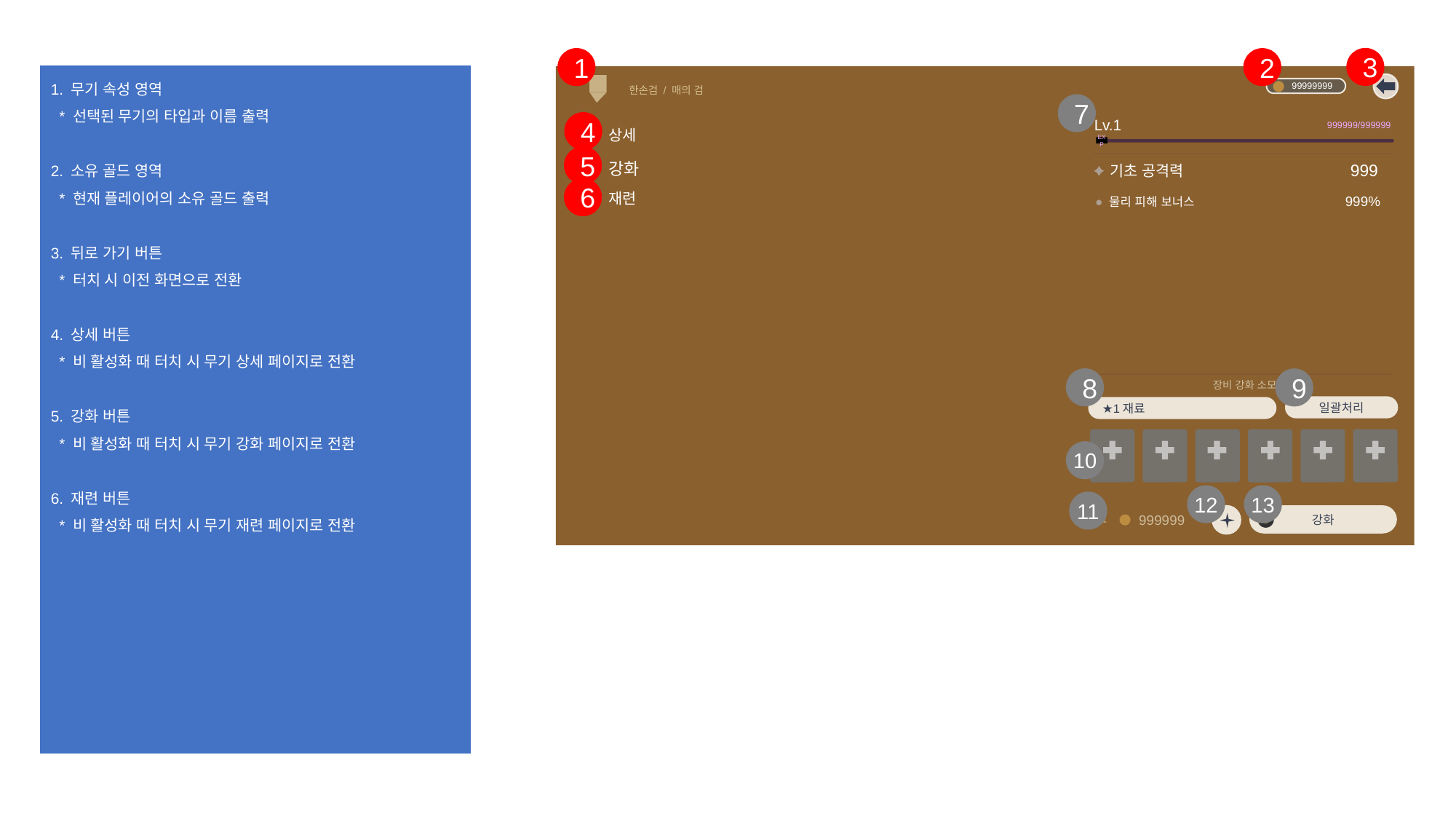

3
1
2
1. 무기 속성 영역
  * 선택된 무기의 타입과 이름 출력

2. 소유 골드 영역
  * 현재 플레이어의 소유 골드 출력

3. 뒤로 가기 버튼
  * 터치 시 이전 화면으로 전환

4. 상세 버튼
  * 비 활성화 때 터치 시 무기 상세 페이지로 전환

5. 강화 버튼
  * 비 활성화 때 터치 시 무기 강화 페이지로 전환

6. 재련 버튼
  * 비 활성화 때 터치 시 무기 재련 페이지로 전환

한손검 / 매의 검
99999999

7
Lv.1
4
999999/999999
상세

EXP

5
강화
999
기초 공격력

6
재련
999%
물리 피해 보너스

8
9
장비 강화 소모
일괄처리
★1재료

10
12
13
11

강화
필요

999999